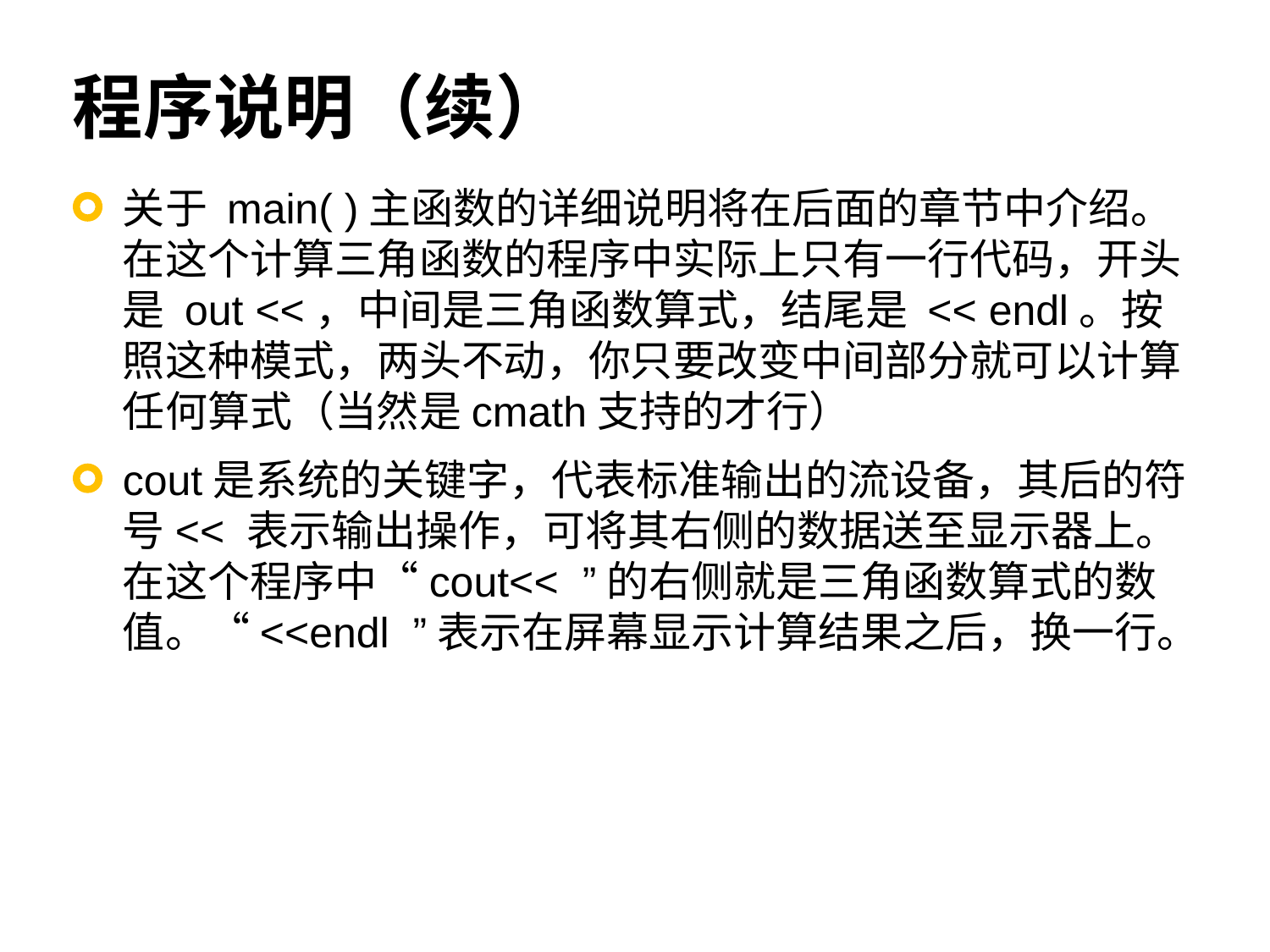

# 程序说明（续）
关于 main( )主函数的详细说明将在后面的章节中介绍。在这个计算三角函数的程序中实际上只有一行代码，开头是 out <<，中间是三角函数算式，结尾是 << endl。按照这种模式，两头不动，你只要改变中间部分就可以计算任何算式（当然是cmath支持的才行）
cout是系统的关键字，代表标准输出的流设备，其后的符号<< 表示输出操作，可将其右侧的数据送至显示器上。在这个程序中“cout<<  ”的右侧就是三角函数算式的数值。“<<endl  ”表示在屏幕显示计算结果之后，换一行。